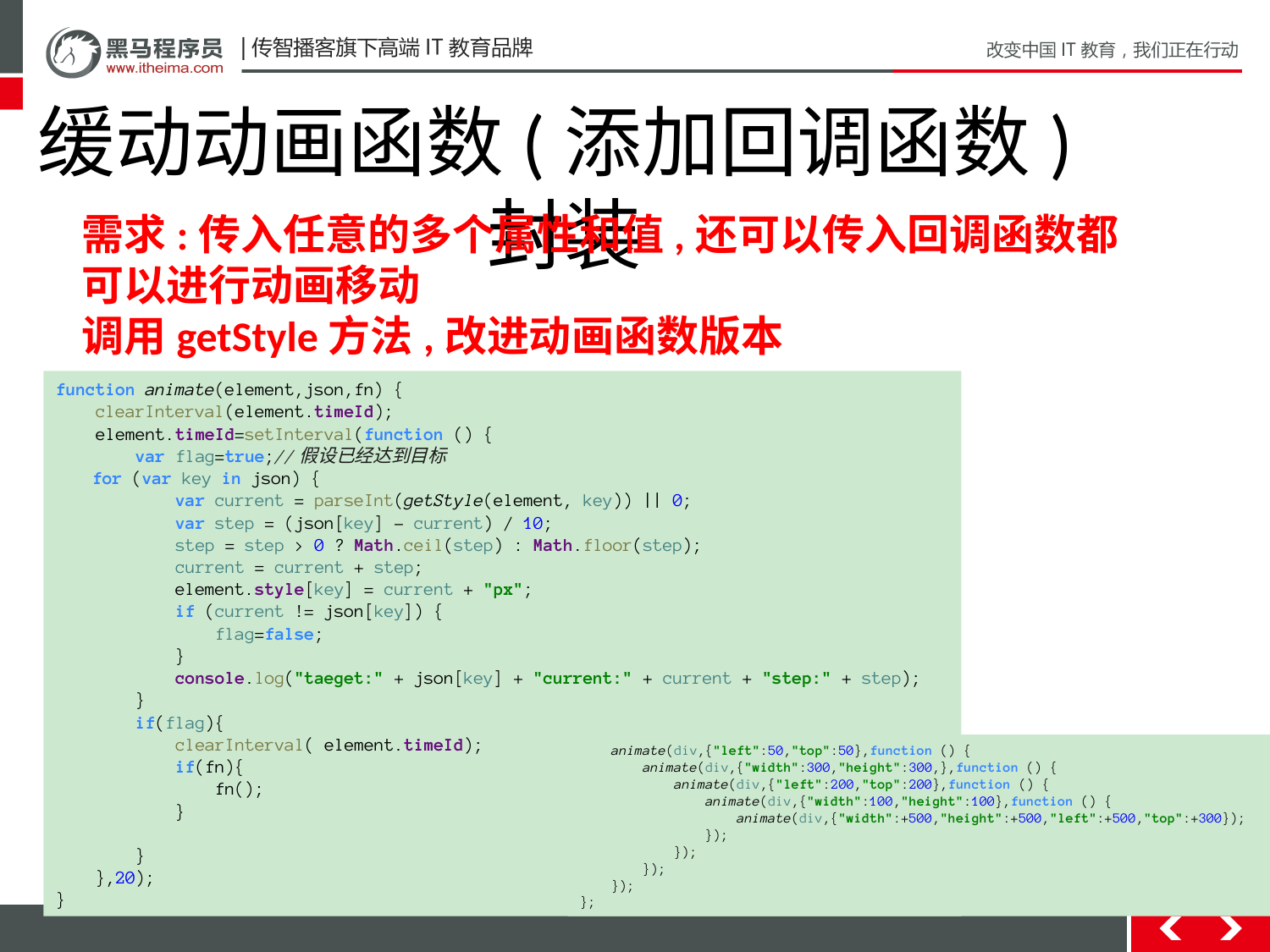

缓动动画函数(添加回调函数)封装
需求:传入任意的多个属性和值,还可以传入回调函数都可以进行动画移动
调用getStyle方法,改进动画函数版本
function animate(element,json,fn) {
    clearInterval(element.timeId);
    element.timeId=setInterval(function () {
        var flag=true;//假设已经达到目标
        for (var key in json) {
            var current = parseInt(getStyle(element, key)) || 0;
            var step = (json[key] - current) / 10;
            step = step > 0 ? Math.ceil(step) : Math.floor(step);
            current = current + step;
            element.style[key] = current + "px";
            if (current != json[key]) {
                flag=false;
            }
            console.log("taeget:" + json[key] + "current:" + current + "step:" + step);
        }
        if(flag){
            clearInterval( element.timeId);
            if(fn){
                fn();
            }
        }
    },20);
}
    animate(div,{"left":50,"top":50},function () {
        animate(div,{"width":300,"height":300,},function () {
            animate(div,{"left":200,"top":200},function () {
                animate(div,{"width":100,"height":100},function () {
                    animate(div,{"width":+500,"height":+500,"left":+500,"top":+300});
                });
            });
        });
    });
};